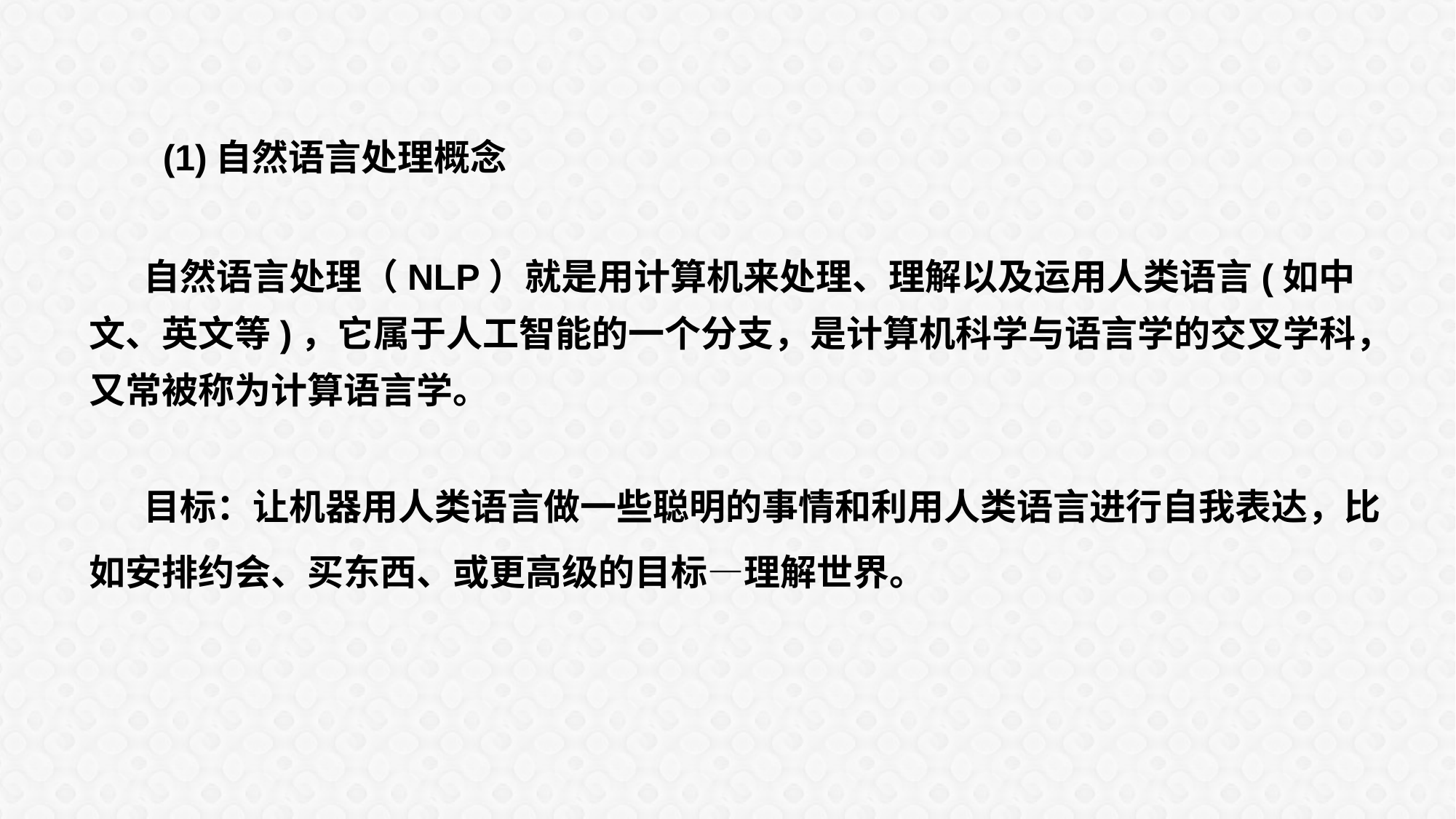

# (1)自然语言处理概念
自然语言处理（NLP）就是用计算机来处理、理解以及运用人类语言(如中文、英文等)，它属于人工智能的一个分支，是计算机科学与语言学的交叉学科，又常被称为计算语言学。
目标：让机器用人类语言做一些聪明的事情和利用人类语言进行自我表达，比如安排约会、买东西、或更高级的目标—理解世界。